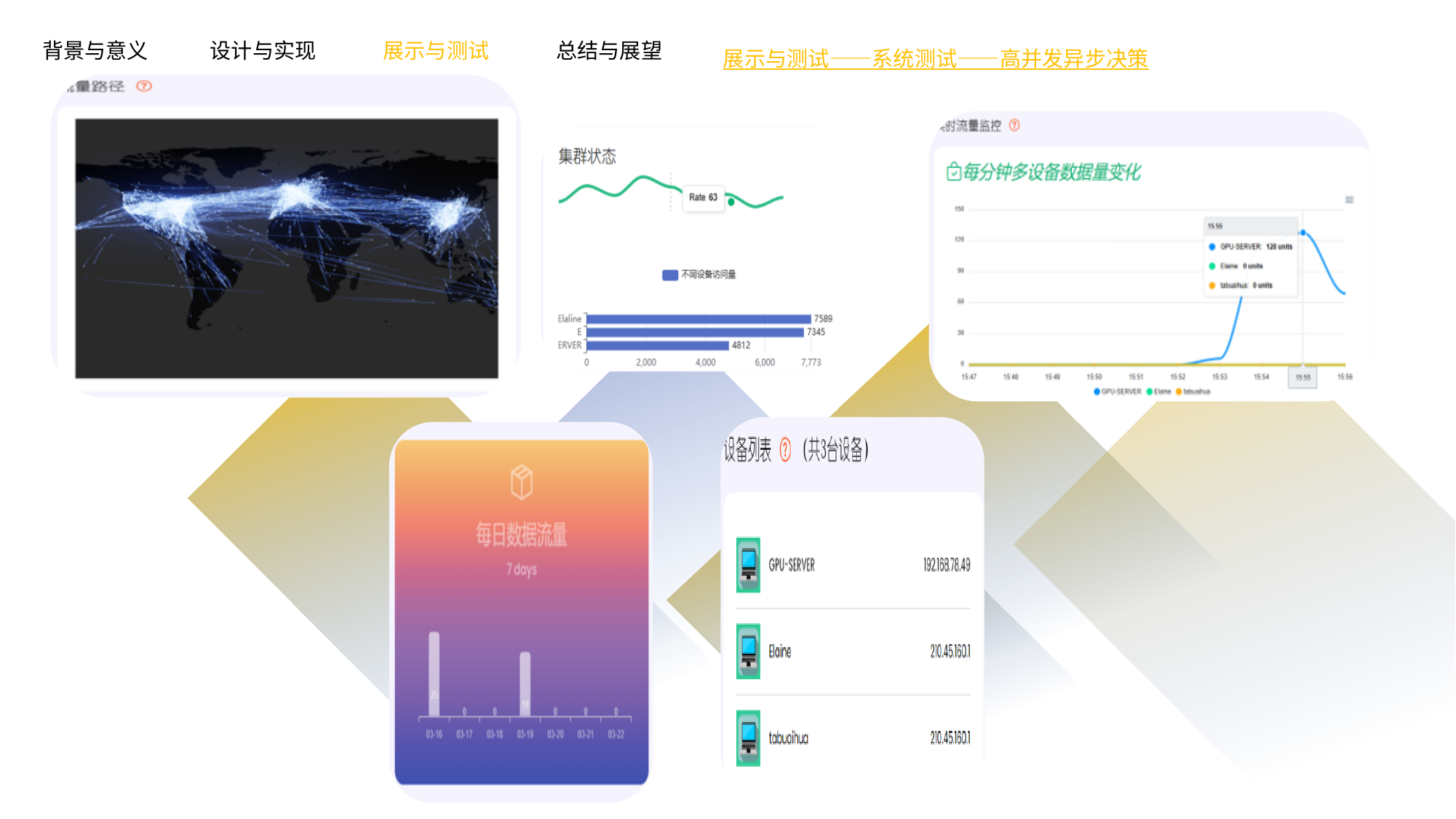

展示与测试——系统测试——高并发异步决策
展示与测试
总结与展望
设计与实现
背景与意义